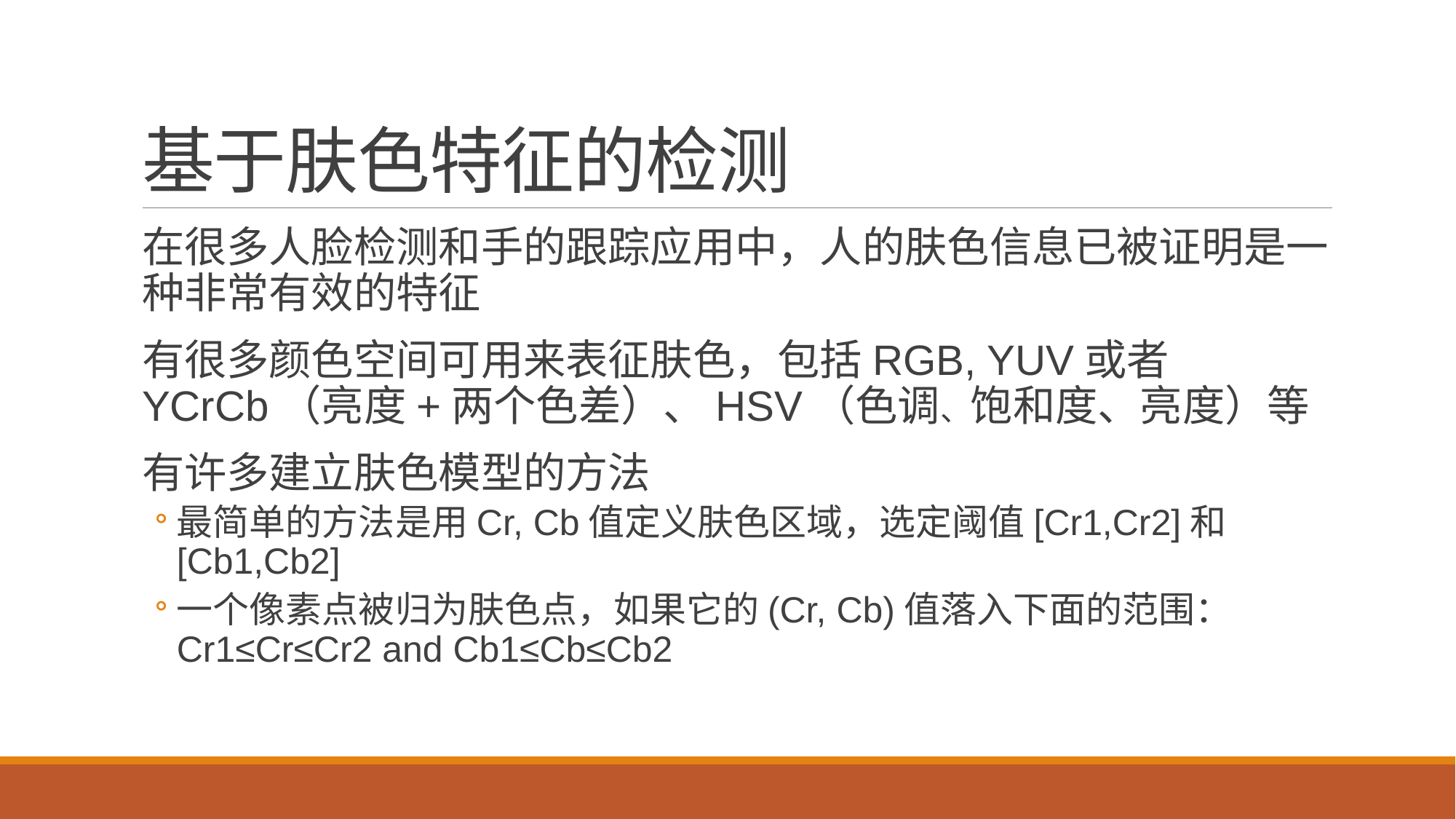

# 基于肤色特征的检测
在很多人脸检测和手的跟踪应用中，人的肤色信息已被证明是一种非常有效的特征
有很多颜色空间可用来表征肤色，包括RGB, YUV或者YCrCb（亮度+两个色差）、HSV（色调、饱和度、亮度）等
有许多建立肤色模型的方法
最简单的方法是用Cr, Cb值定义肤色区域，选定阈值[Cr1,Cr2]和[Cb1,Cb2]
一个像素点被归为肤色点，如果它的(Cr, Cb)值落入下面的范围：Cr1≤Cr≤Cr2 and Cb1≤Cb≤Cb2
4